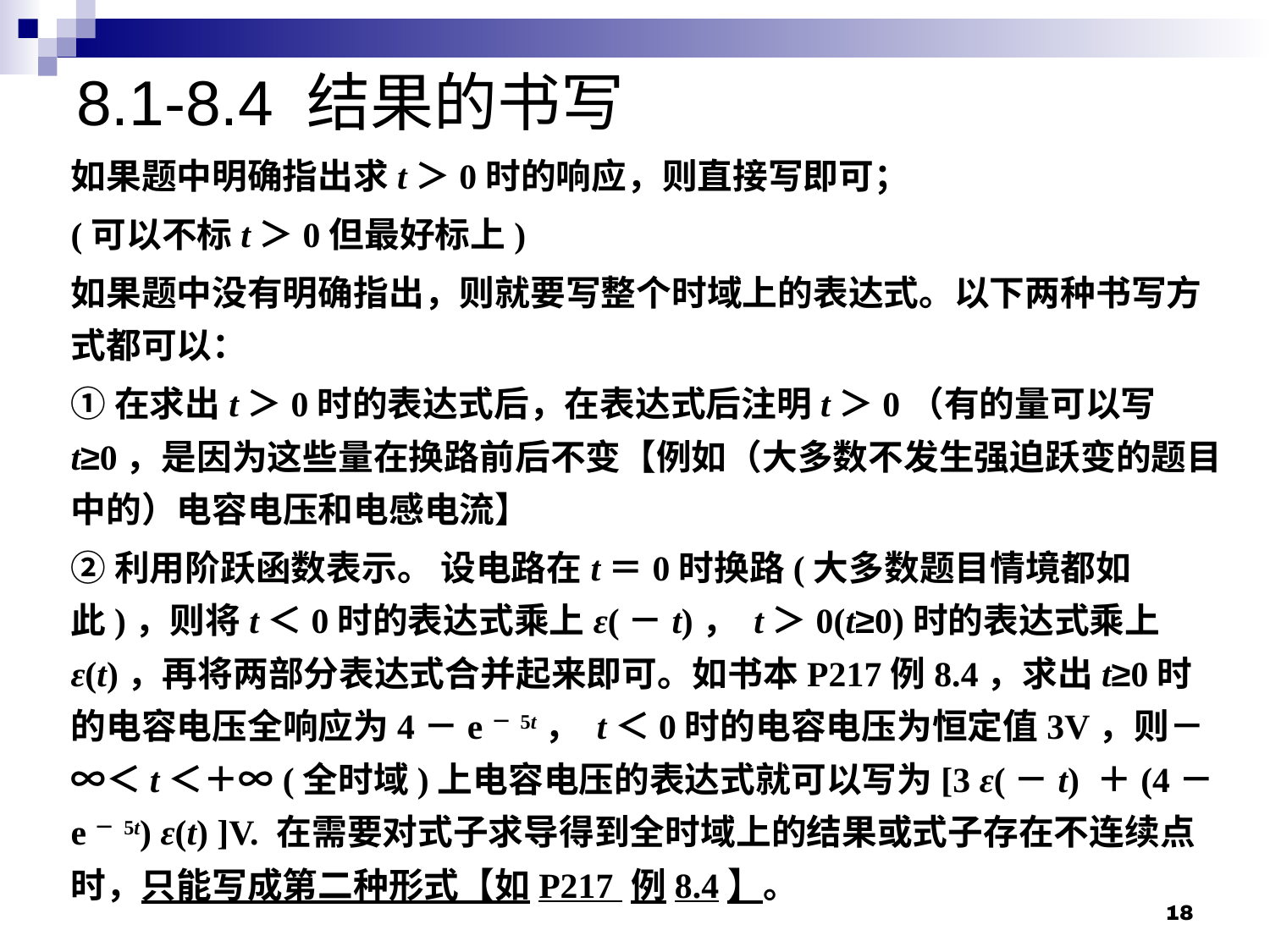

# 8.1-8.4 结果的书写
如果题中明确指出求t＞0时的响应，则直接写即可；
(可以不标t＞0但最好标上)
如果题中没有明确指出，则就要写整个时域上的表达式。以下两种书写方式都可以：
①在求出t＞0时的表达式后，在表达式后注明t＞0（有的量可以写t≥0，是因为这些量在换路前后不变【例如（大多数不发生强迫跃变的题目中的）电容电压和电感电流】
②利用阶跃函数表示。 设电路在t＝0时换路(大多数题目情境都如此)，则将t＜0时的表达式乘上ε(－t)， t＞0(t≥0)时的表达式乘上ε(t)，再将两部分表达式合并起来即可。如书本P217例8.4，求出t≥0时的电容电压全响应为4－e－5t， t＜0时的电容电压为恒定值3V，则－∞＜t＜＋∞(全时域)上电容电压的表达式就可以写为[3 ε(－t) ＋(4－e－5t) ε(t) ]V. 在需要对式子求导得到全时域上的结果或式子存在不连续点时，只能写成第二种形式【如P217 例8.4】。
18